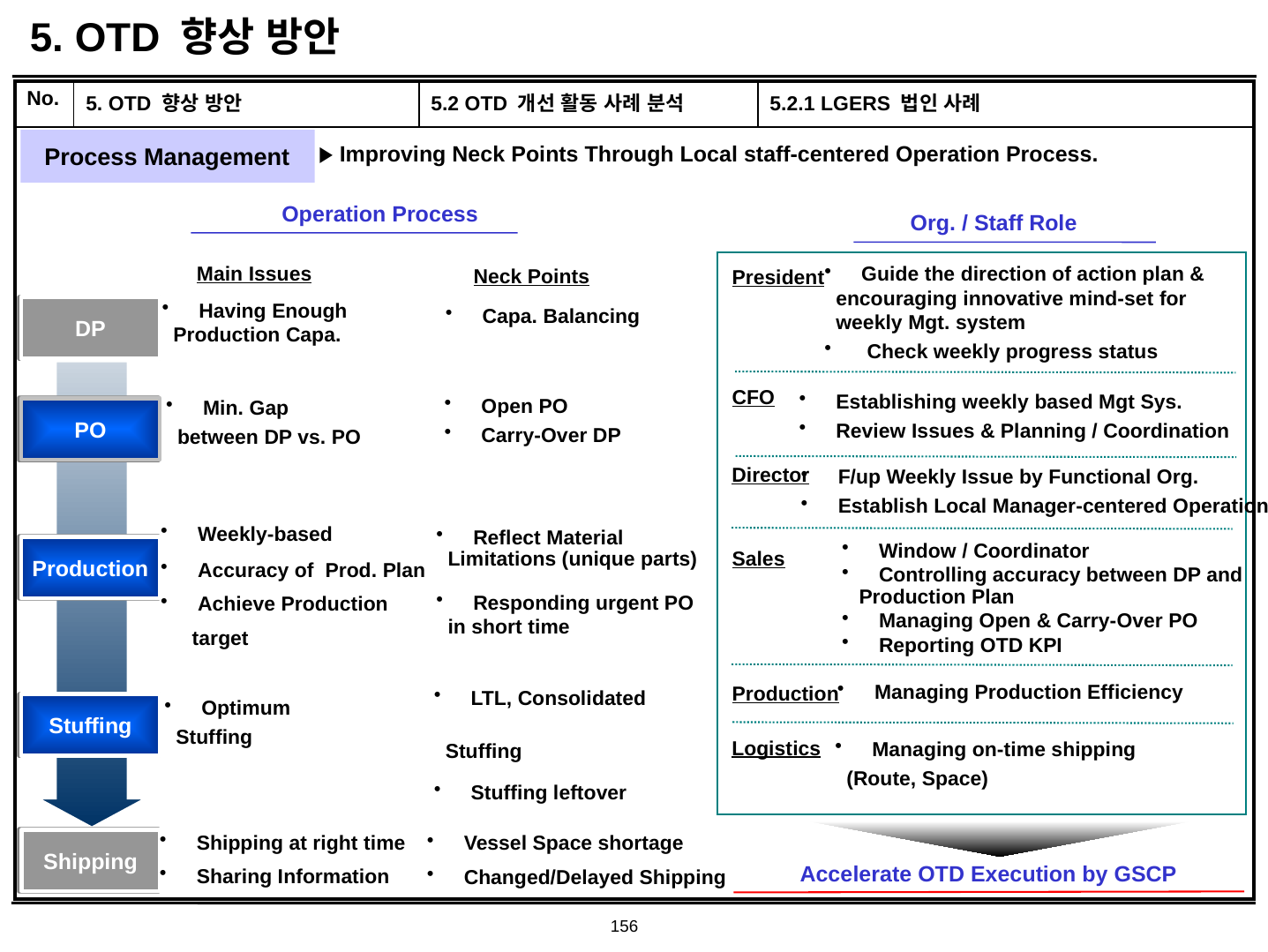

# 5. OTD 향상 방안
| No. | 5. OTD 향상 방안 | 5.2 OTD 개선 활동 사례 분석 | 5.2.1 LGERS 법인 사례 |
| --- | --- | --- | --- |
|  |  |  |  |
Process Management
▶ Improving Neck Points Through Local staff-centered Operation Process.
Operation Process
Org. / Staff Role

 Guide the direction of action plan &
  encouraging innovative mind-set for
  weekly Mgt. system
  Check weekly progress status

Main Issues
Neck Points
President
 Having Enough
  Production Capa.
 Capa. Balancing
DP

 Establishing weekly based Mgt Sys.
 Review Issues & Planning / Coordination
CFO
 Open PO
 Carry-Over DP
 Min. Gap
  between DP vs. PO
PO
 F/up Weekly Issue by Functional Org.
 Establish Local Manager-centered Operation
Director

 Weekly-based
 Accuracy of  Prod. Plan
 Achieve Production target
 Reflect Material
  Limitations (unique parts)
 Responding urgent PO
  in short time

 Window / Coordinator
 Controlling accuracy between DP and
   Production Plan
 Managing Open & Carry-Over PO
 Reporting OTD KPI
Production
Sales

 Managing Production Efficiency
 LTL, Consolidated
  Stuffing
 Stuffing leftover
Production
 Optimum
  Stuffing
Stuffing

 Managing on-time shipping
  (Route, Space)
Logistics
 Shipping at right time
 Sharing Information
 Vessel Space shortage
 Changed/Delayed Shipping

Shipping
 Accelerate OTD Execution by GSCP

156